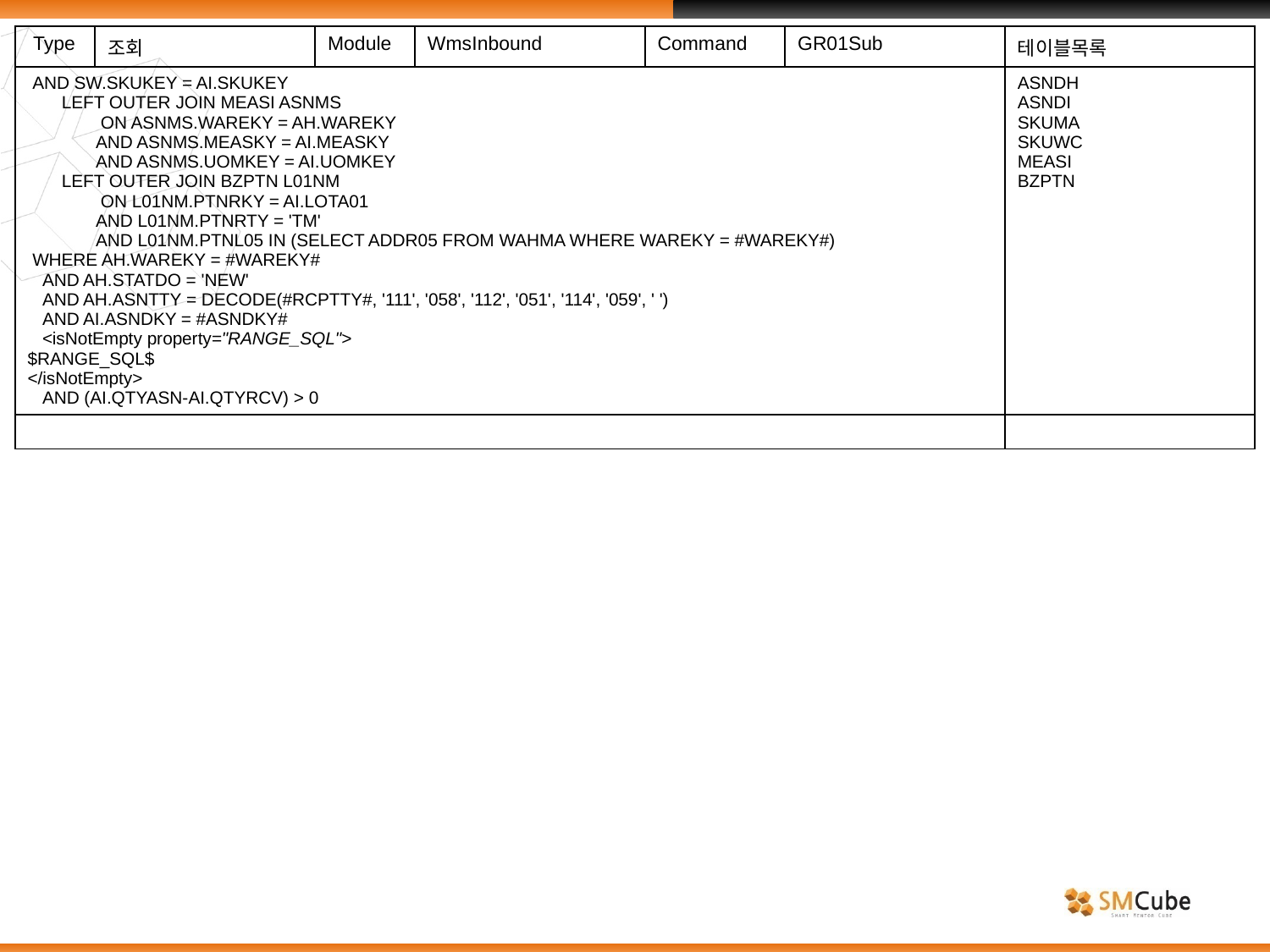

| Type | 조회 | Module | WmsInbound | Command | GR01Sub | 테이블목록 |
| --- | --- | --- | --- | --- | --- | --- |
| AND SW.SKUKEY = AI.SKUKEY LEFT OUTER JOIN MEASI ASNMS ON ASNMS.WAREKY = AH.WAREKY AND ASNMS.MEASKY = AI.MEASKY AND ASNMS.UOMKEY = AI.UOMKEY LEFT OUTER JOIN BZPTN L01NM ON L01NM.PTNRKY = AI.LOTA01 AND L01NM.PTNRTY = 'TM' AND L01NM.PTNL05 IN (SELECT ADDR05 FROM WAHMA WHERE WAREKY = #WAREKY#) WHERE AH.WAREKY = #WAREKY# AND AH.STATDO = 'NEW' AND AH.ASNTTY = DECODE(#RCPTTY#, '111', '058', '112', '051', '114', '059', ' ') AND AI.ASNDKY = #ASNDKY# <isNotEmpty property="RANGE\_SQL"> $RANGE\_SQL$ </isNotEmpty> AND (AI.QTYASN-AI.QTYRCV) > 0 |  |  |  |  |  | ASNDH ASNDI SKUMA SKUWC MEASI BZPTN |
|  |  |  |  |  |  |  |